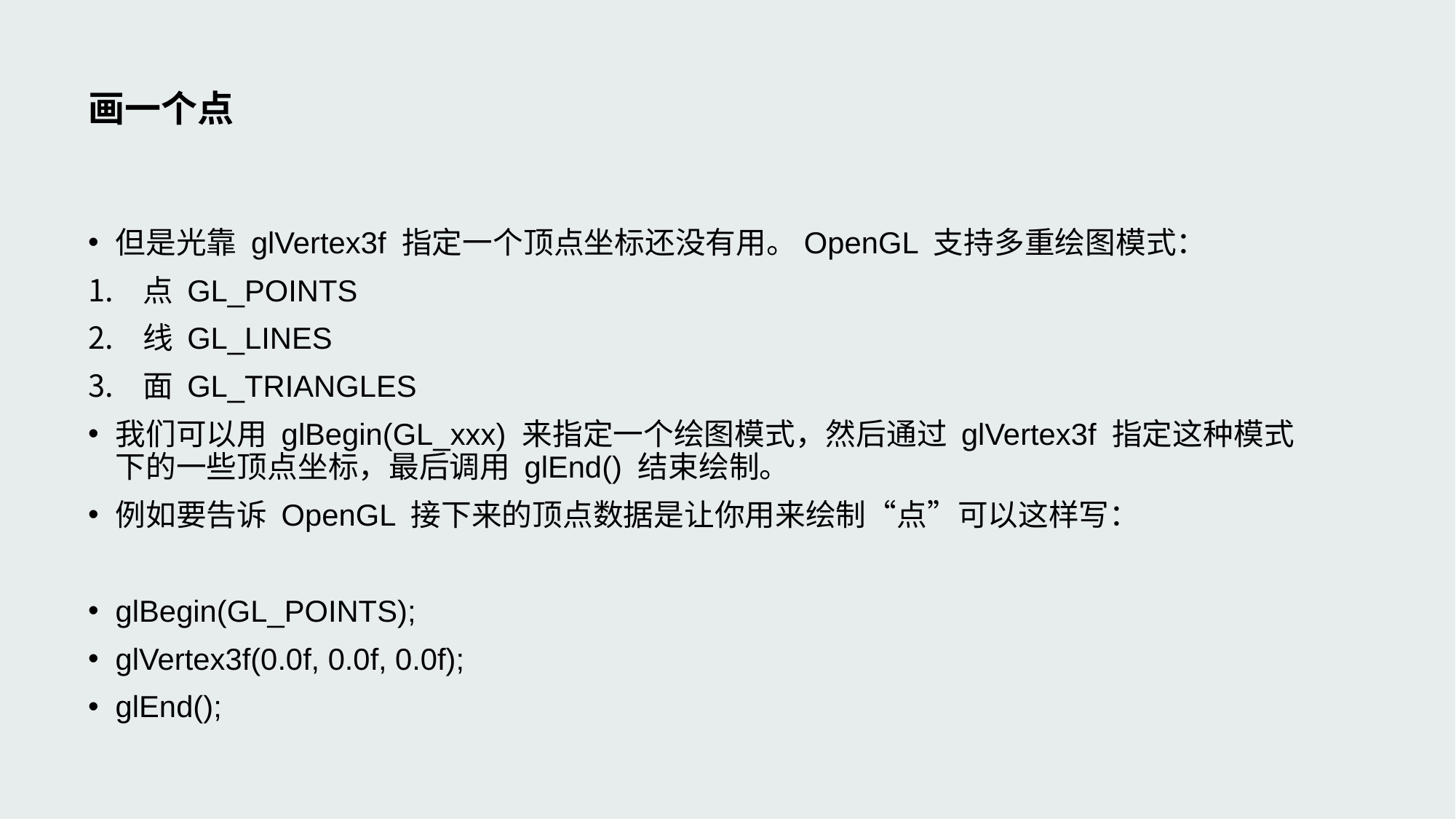

# 画一个点
但是光靠 glVertex3f 指定一个顶点坐标还没有用。OpenGL 支持多重绘图模式：
点 GL_POINTS
线 GL_LINES
面 GL_TRIANGLES
我们可以用 glBegin(GL_xxx) 来指定一个绘图模式，然后通过 glVertex3f 指定这种模式下的一些顶点坐标，最后调用 glEnd() 结束绘制。
例如要告诉 OpenGL 接下来的顶点数据是让你用来绘制“点”可以这样写：

glBegin(GL_POINTS);
glVertex3f(0.0f, 0.0f, 0.0f);
glEnd();